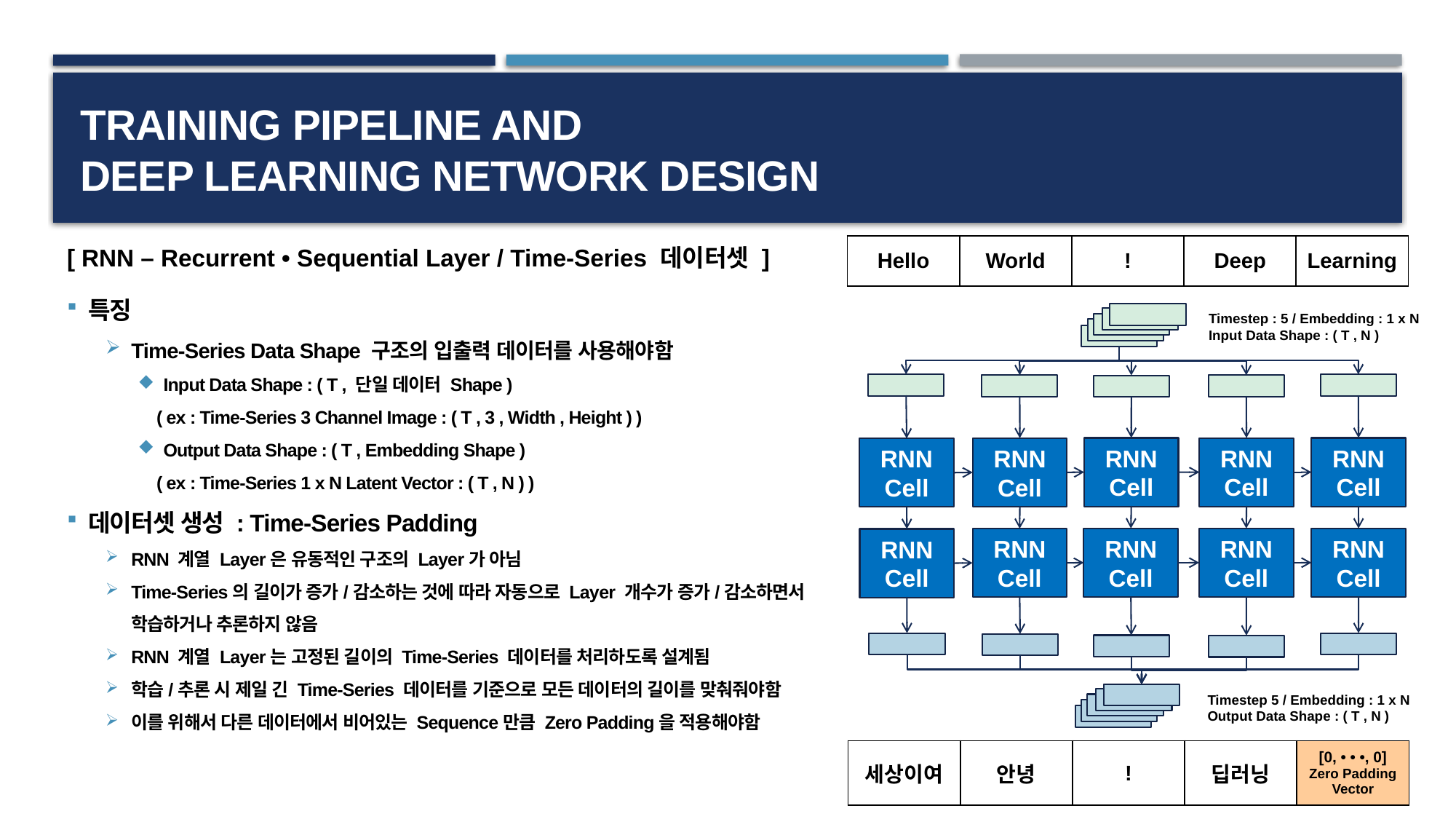

# Training PipeLine and Deep Learning Network Design
| Hello | World | ! | Deep | Learning |
| --- | --- | --- | --- | --- |
[ RNN – Recurrent • Sequential Layer / Time-Series 데이터셋 ]
특징
Time-Series Data Shape 구조의 입출력 데이터를 사용해야함
Input Data Shape : ( T , 단일 데이터 Shape )
    ( ex : Time-Series 3 Channel Image : ( T , 3 , Width , Height ) )
Output Data Shape : ( T , Embedding Shape )
    ( ex : Time-Series 1 x N Latent Vector : ( T , N ) )
데이터셋 생성 : Time-Series Padding
RNN 계열 Layer은 유동적인 구조의 Layer가 아님
Time-Series의 길이가 증가/감소하는 것에 따라 자동으로 Layer 개수가 증가/감소하면서 학습하거나 추론하지 않음
RNN 계열 Layer는 고정된 길이의 Time-Series 데이터를 처리하도록 설계됨
학습/추론 시 제일 긴 Time-Series 데이터를 기준으로 모든 데이터의 길이를 맞춰줘야함
이를 위해서 다른 데이터에서 비어있는 Sequence만큼 Zero Padding을 적용해야함

Timestep : 5 / Embedding : 1 x N
Input Data Shape : ( T , N )

RNN Cell
RNN Cell
RNN Cell
RNN Cell
RNN Cell
RNN Cell
RNN Cell
RNN Cell
RNN Cell
RNN Cell

Timestep 5 / Embedding : 1 x N
Output Data Shape : ( T , N )
| 세상이여 | 안녕 | ! | 딥러닝 | [0, • • •, 0] Zero Padding Vector |
| --- | --- | --- | --- | --- |